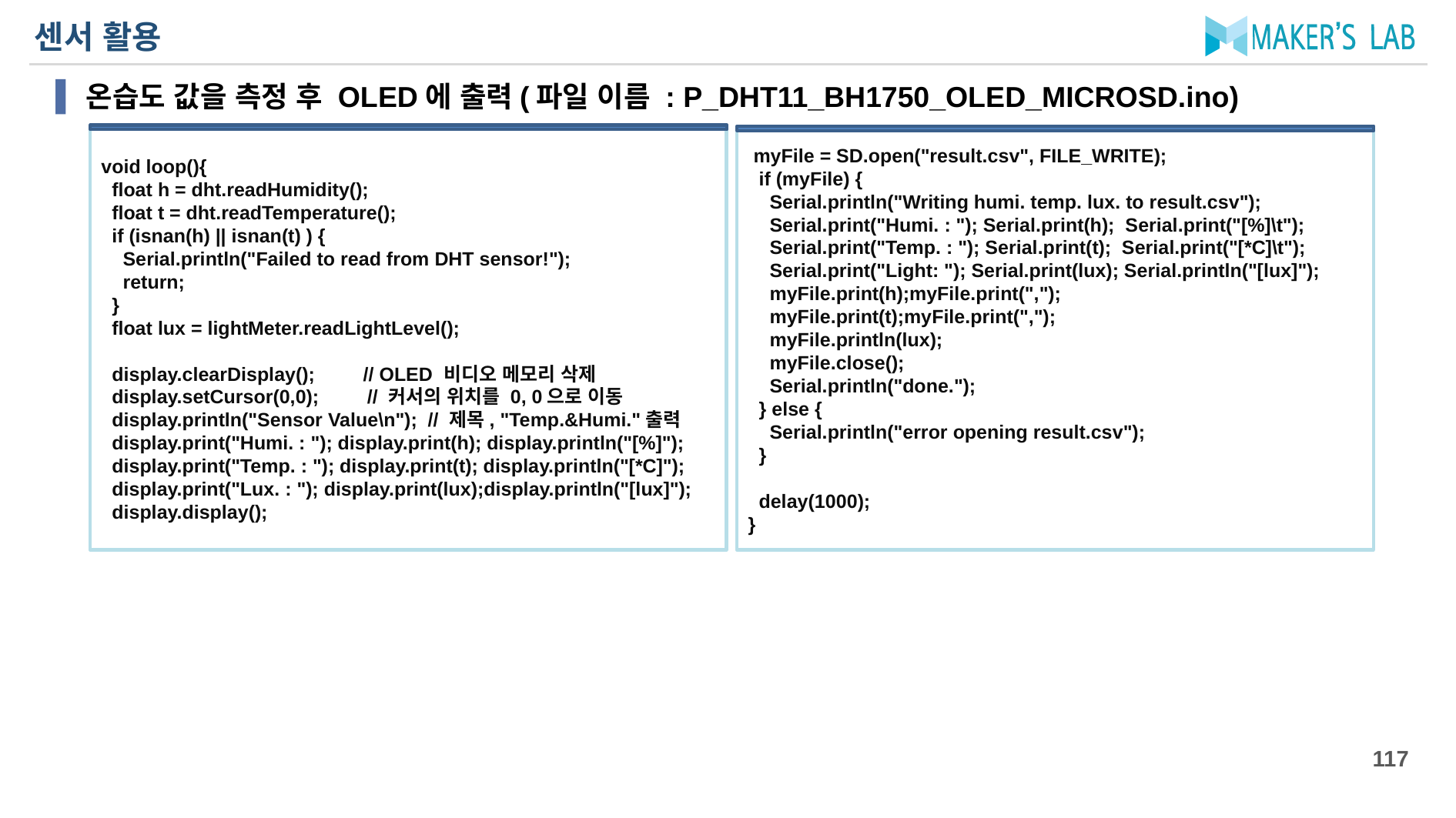

# 센서 활용
온습도 값을 측정 후 OLED에 출력(파일 이름 : P_DHT11_BH1750_OLED_MICROSD.ino)

void loop(){
  float h = dht.readHumidity();
  float t = dht.readTemperature();
  if (isnan(h) || isnan(t) ) {
    Serial.println("Failed to read from DHT sensor!");
    return;
  }
  float lux = lightMeter.readLightLevel();

  display.clearDisplay();         // OLED 비디오 메모리 삭제
  display.setCursor(0,0);         // 커서의 위치를 0, 0으로 이동
  display.println("Sensor Value\n");  // 제목, "Temp.&Humi."출력
  display.print("Humi. : "); display.print(h); display.println("[%]");
  display.print("Temp. : "); display.print(t); display.println("[*C]");
  display.print("Lux. : "); display.print(lux);display.println("[lux]");
  display.display();
 myFile = SD.open("result.csv", FILE_WRITE);
  if (myFile) {
    Serial.println("Writing humi. temp. lux. to result.csv");
    Serial.print("Humi. : "); Serial.print(h);  Serial.print("[%]\t");
    Serial.print("Temp. : "); Serial.print(t);  Serial.print("[*C]\t");
    Serial.print("Light: "); Serial.print(lux); Serial.println("[lux]");
    myFile.print(h);myFile.print(",");
    myFile.print(t);myFile.print(",");
    myFile.println(lux);
    myFile.close();
    Serial.println("done.");
  } else {
    Serial.println("error opening result.csv");
  }

  delay(1000);
}
117